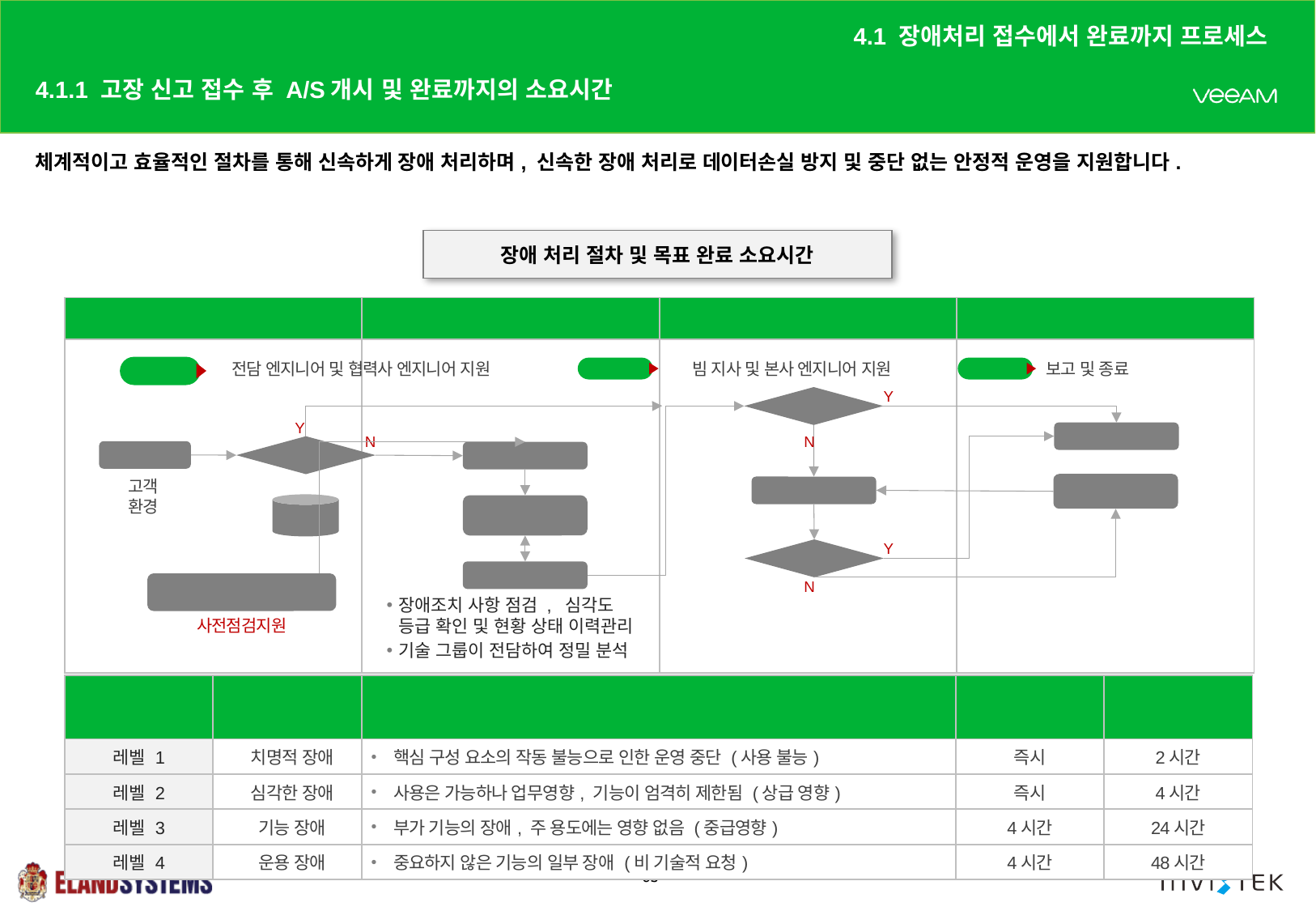

4.1 장애처리 접수에서 완료까지 프로세스
# 4.1.1 고장 신고 접수 후 A/S개시 및 완료까지의 소요시간
체계적이고 효율적인 절차를 통해 신속하게 장애 처리하며, 신속한 장애 처리로 데이터손실 방지 및 중단 없는 안정적 운영을 지원합니다.

장애 처리 절차 및 목표 완료 소요시간
| 발생 | 분석 | 조치 | 보고 및 종료 |
| --- | --- | --- | --- |
|  |  |  |  |
전담 엔지니어 및 협력사 엔지니어 지원
빔 지사 및 본사 엔지니어 지원
보고 및 종료
1 단계
2 단계
3 단계

Y
해결?
Y
보고 및 종료
N
N
알려진 문제
장애접수
방문조치
고객 환경
케이스 처리
케이스 오픈
데이터
베이스
문제분석 및 모니터링
Y
해결?
문제분석
N
일일 리포트 자동 메일전송
장애조치 사항 점검 ,  심각도
등급 확인 및 현황 상태 이력관리
기술 그룹이 전담하여 정밀 분석
사전점검지원
| 심각도 등급 | 장애 정도 | 내 역 | 착수 시간 | 목표 완료 소요 시간 |
| --- | --- | --- | --- | --- |
| 레벨 1 | 치명적 장애 | 핵심 구성 요소의 작동 불능으로 인한 운영 중단 (사용 불능) | 즉시 | 2시간 |
| 레벨 2 | 심각한 장애 | 사용은 가능하나 업무영향, 기능이 엄격히 제한됨 (상급 영향) | 즉시 | 4시간 |
| 레벨 3 | 기능 장애 | 부가 기능의 장애, 주 용도에는 영향 없음 (중급영향) | 4시간 | 24시간 |
| 레벨 4 | 운용 장애 | 중요하지 않은 기능의 일부 장애 (비 기술적 요청) | 4시간 | 48시간 |
65